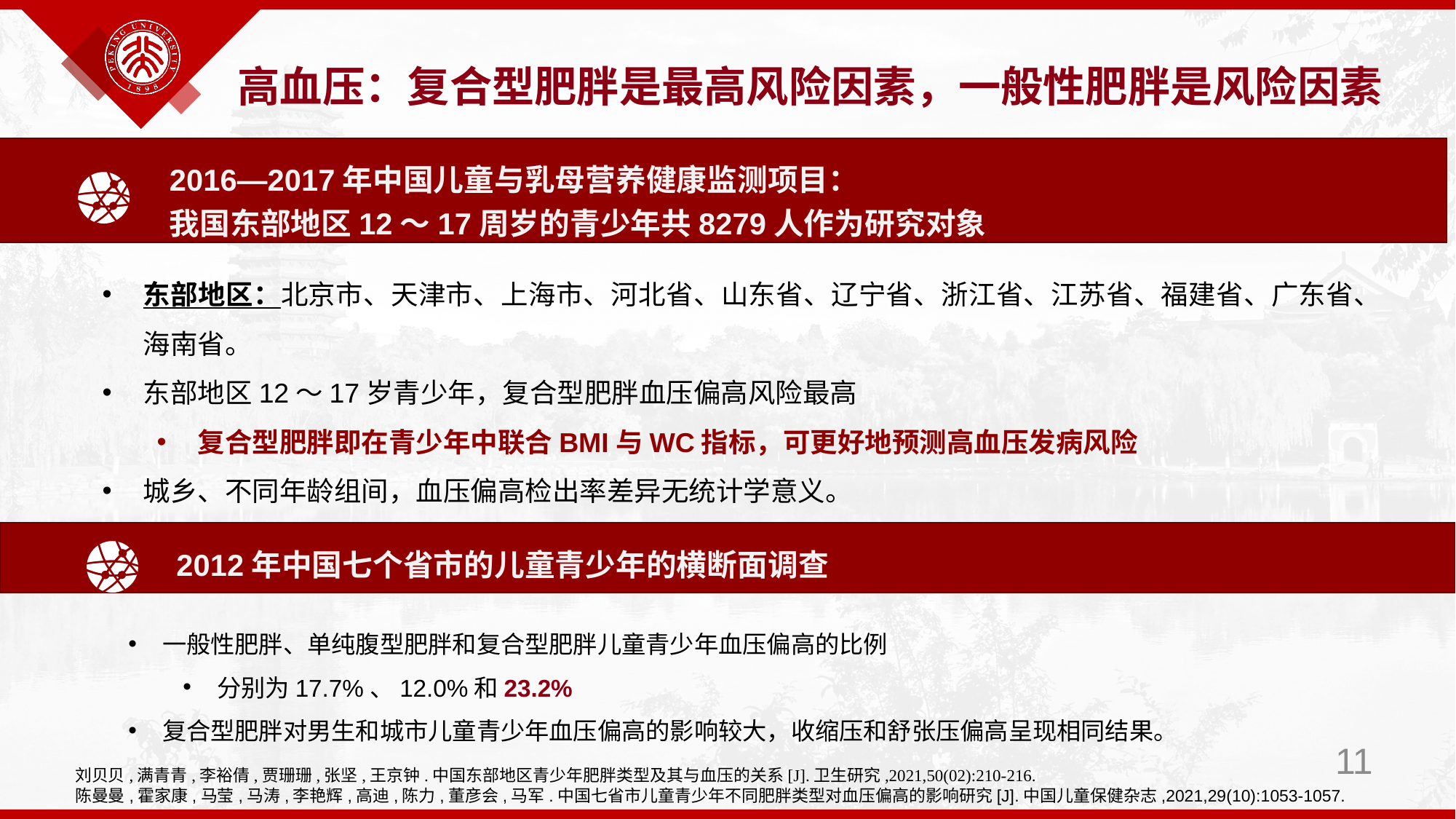

高血压：复合型肥胖是最高风险因素，一般性肥胖是风险因素

2016—2017年中国儿童与乳母营养健康监测项目：
我国东部地区12～17周岁的青少年共8279人作为研究对象
东部地区：北京市、天津市、上海市、河北省、山东省、辽宁省、浙江省、江苏省、福建省、广东省、海南省。
东部地区12～17岁青少年，复合型肥胖血压偏高风险最高
复合型肥胖即在青少年中联合BMI与WC指标，可更好地预测高血压发病风险
城乡、不同年龄组间，血压偏高检出率差异无统计学意义。

2012年中国七个省市的儿童青少年的横断面调查

一般性肥胖、单纯腹型肥胖和复合型肥胖儿童青少年血压偏高的比例
分别为17.7%、12.0%和23.2%
复合型肥胖对男生和城市儿童青少年血压偏高的影响较大，收缩压和舒张压偏高呈现相同结果。
11
刘贝贝,满青青,李裕倩,贾珊珊,张坚,王京钟.中国东部地区青少年肥胖类型及其与血压的关系[J].卫生研究,2021,50(02):210-216.
陈曼曼,霍家康,马莹,马涛,李艳辉,高迪,陈力,董彦会,马军.中国七省市儿童青少年不同肥胖类型对血压偏高的影响研究[J].中国儿童保健杂志,2021,29(10):1053-1057.